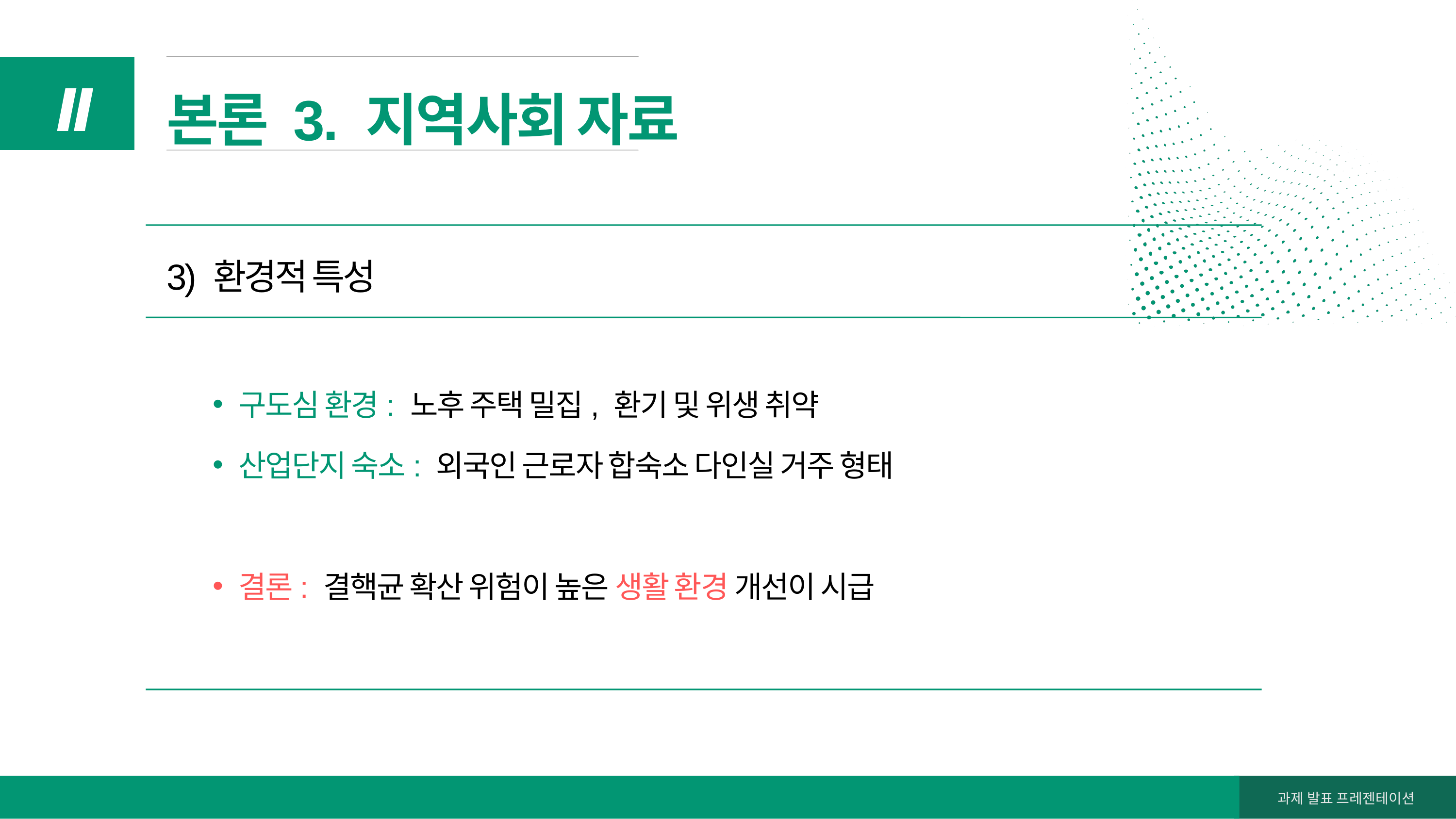

본론 3. 지역사회 자료
Ⅱ

3) 환경적 특성

구도심 환경: 노후 주택 밀집, 환기 및 위생 취약
산업단지 숙소: 외국인 근로자 합숙소 다인실 거주 형태

결론: 결핵균 확산 위험이 높은 생활 환경 개선이 시급

과제 발표 프레젠테이션